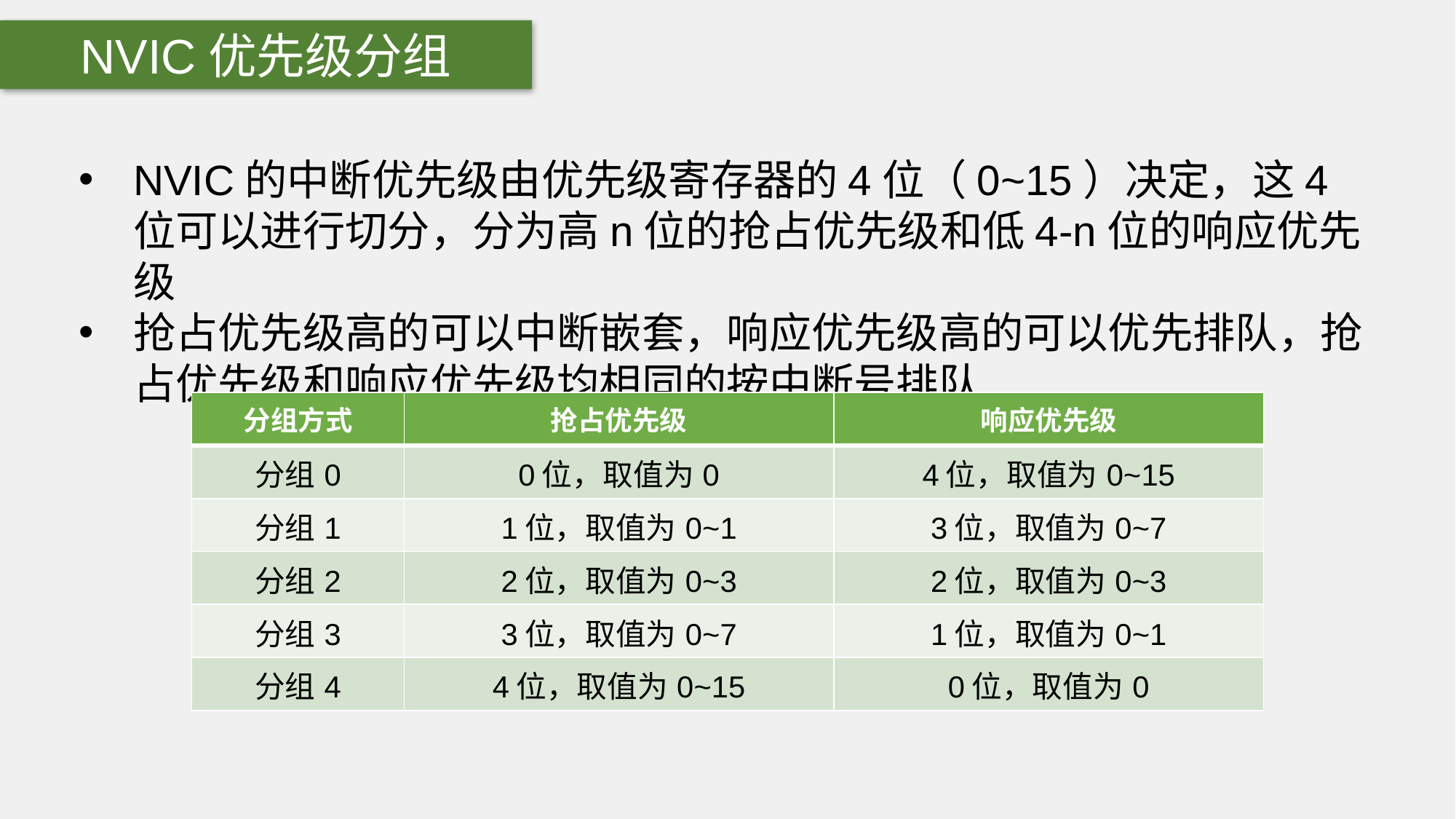

NVIC优先级分组
NVIC的中断优先级由优先级寄存器的4位（0~15）决定，这4位可以进行切分，分为高n位的抢占优先级和低4-n位的响应优先级
抢占优先级高的可以中断嵌套，响应优先级高的可以优先排队，抢占优先级和响应优先级均相同的按中断号排队
| 分组方式 | 抢占优先级 | 响应优先级 |
| --- | --- | --- |
| 分组0 | 0位，取值为0 | 4位，取值为0~15 |
| 分组1 | 1位，取值为0~1 | 3位，取值为0~7 |
| 分组2 | 2位，取值为0~3 | 2位，取值为0~3 |
| 分组3 | 3位，取值为0~7 | 1位，取值为0~1 |
| 分组4 | 4位，取值为0~15 | 0位，取值为0 |